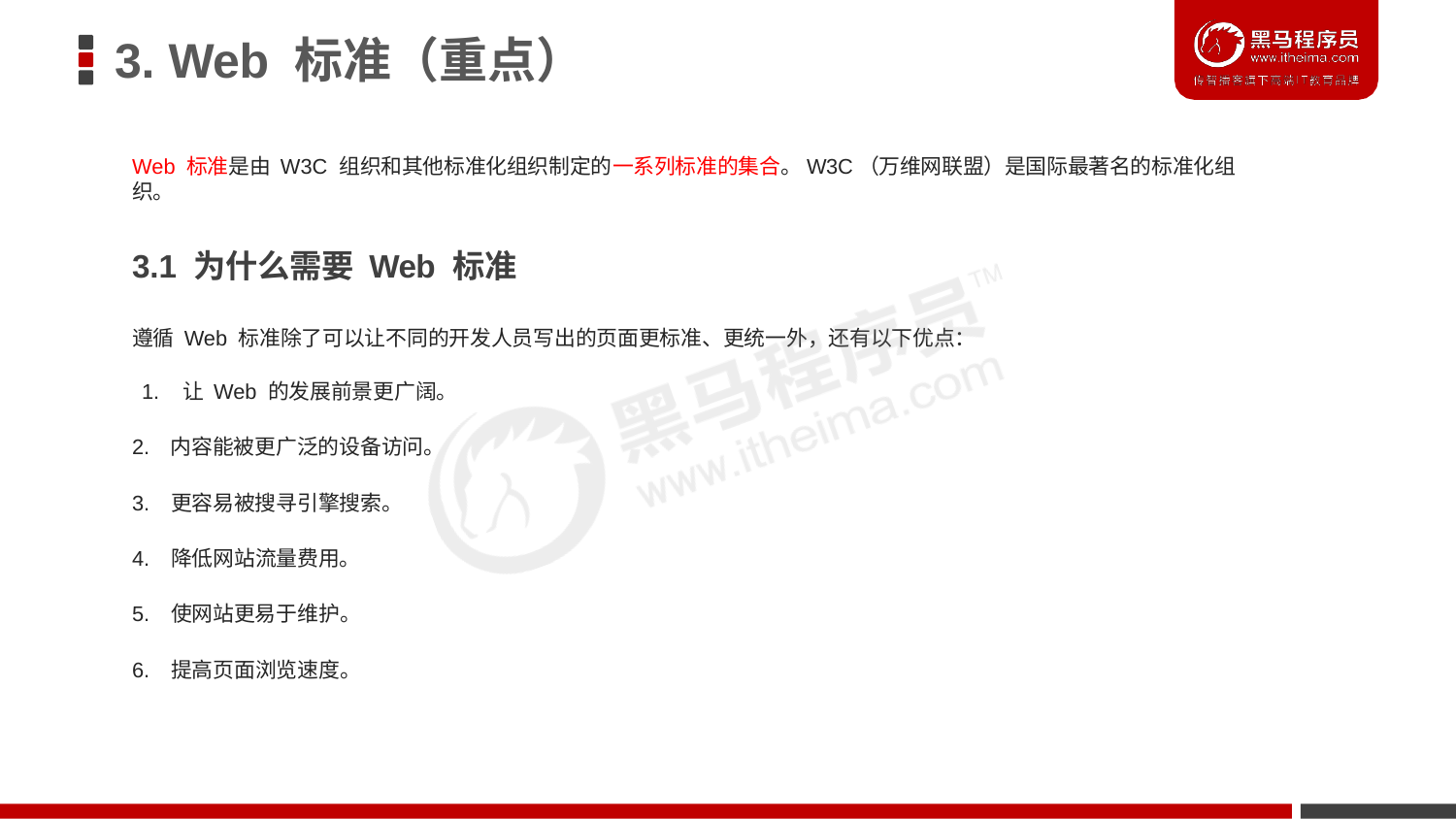

# 3. Web 标准（重点）
Web 标准是由 W3C 组织和其他标准化组织制定的一系列标准的集合。W3C（万维网联盟）是国际最著名的标准化组织。

3.1 为什么需要 Web 标准
遵循 Web 标准除了可以让不同的开发人员写出的页面更标准、更统一外，还有以下优点：  1.  让 Web 的发展前景更广阔。

2.  内容能被更广泛的设备访问。

3.  更容易被搜寻引擎搜索。

4.  降低网站流量费用。

5.  使网站更易于维护。

6.  提高页面浏览速度。